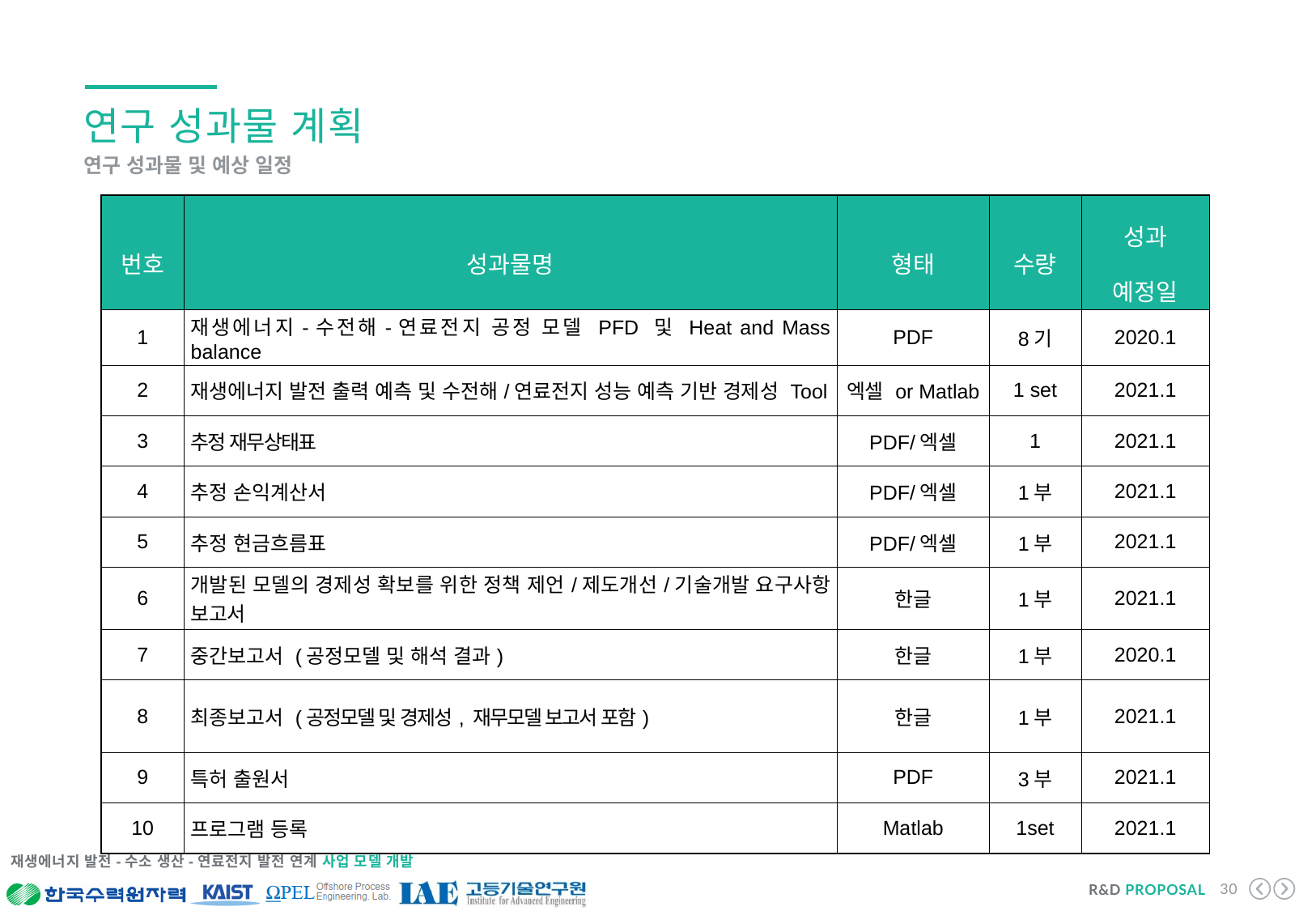

연구 성과물 계획
연구 성과물 및 예상 일정
| 번호 | 성과물명 | 형태 | 수량 | 성과 예정일 |
| --- | --- | --- | --- | --- |
| 1 | 재생에너지-수전해-연료전지 공정 모델 PFD 및 Heat and Mass balance | PDF | 8기 | 2020.1 |
| 2 | 재생에너지 발전 출력 예측 및 수전해/연료전지 성능 예측 기반 경제성 Tool | 엑셀 or Matlab | 1 set | 2021.1 |
| 3 | 추정 재무상태표 | PDF/엑셀 | 1 | 2021.1 |
| 4 | 추정 손익계산서 | PDF/엑셀 | 1부 | 2021.1 |
| 5 | 추정 현금흐름표 | PDF/엑셀 | 1부 | 2021.1 |
| 6 | 개발된 모델의 경제성 확보를 위한 정책 제언/제도개선/기술개발 요구사항 보고서 | 한글 | 1부 | 2021.1 |
| 7 | 중간보고서 (공정모델 및 해석 결과) | 한글 | 1부 | 2020.1 |
| 8 | 최종보고서 (공정모델 및 경제성, 재무모델 보고서 포함) | 한글 | 1부 | 2021.1 |
| 9 | 특허 출원서 | PDF | 3부 | 2021.1 |
| 10 | 프로그램 등록 | Matlab | 1set | 2021.1 |